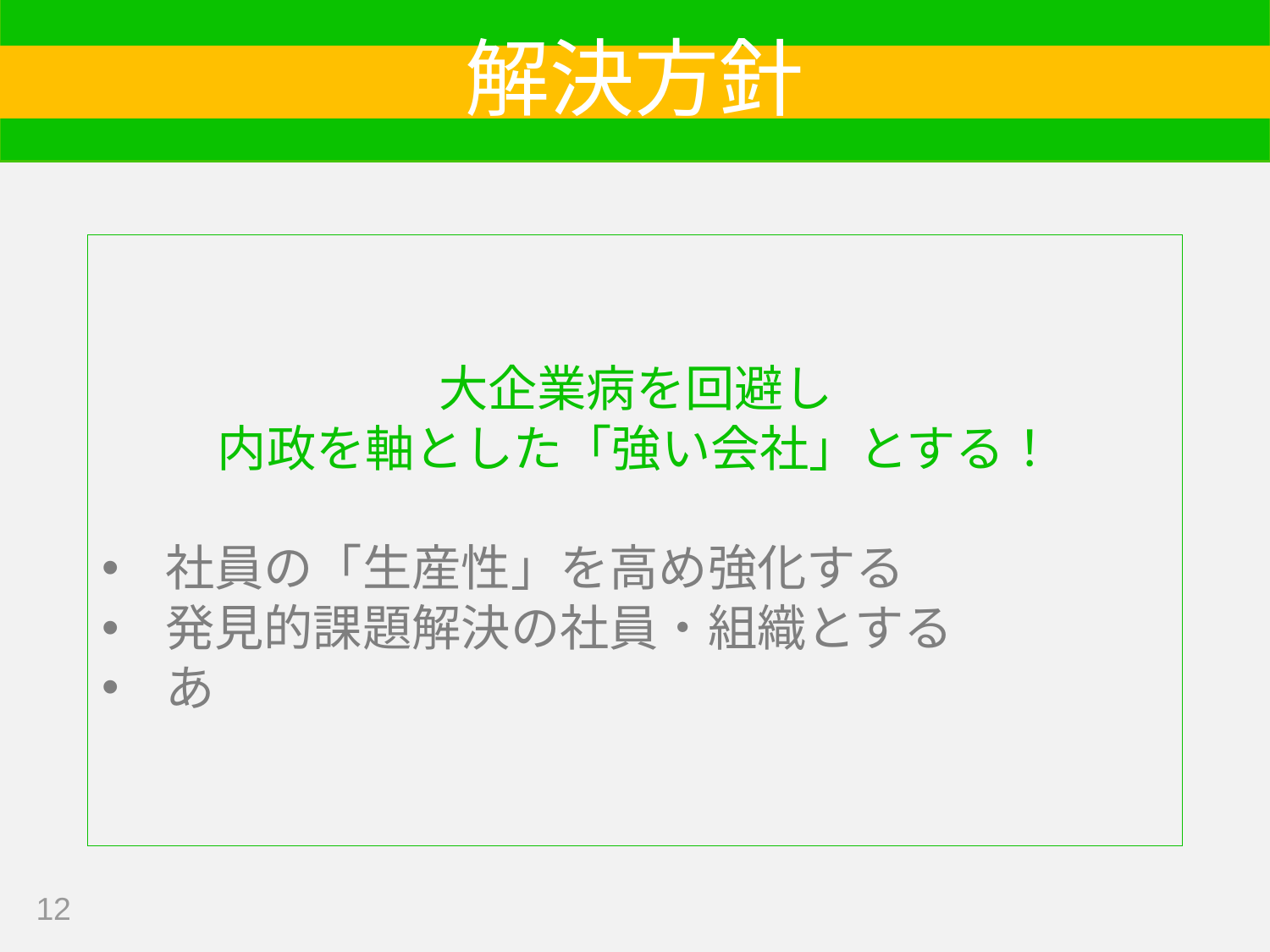

# 解決方針
大企業病を回避し
内政を軸とした「強い会社」とする！

社員の「生産性」を高め強化する
発見的課題解決の社員・組織とする
あ
12